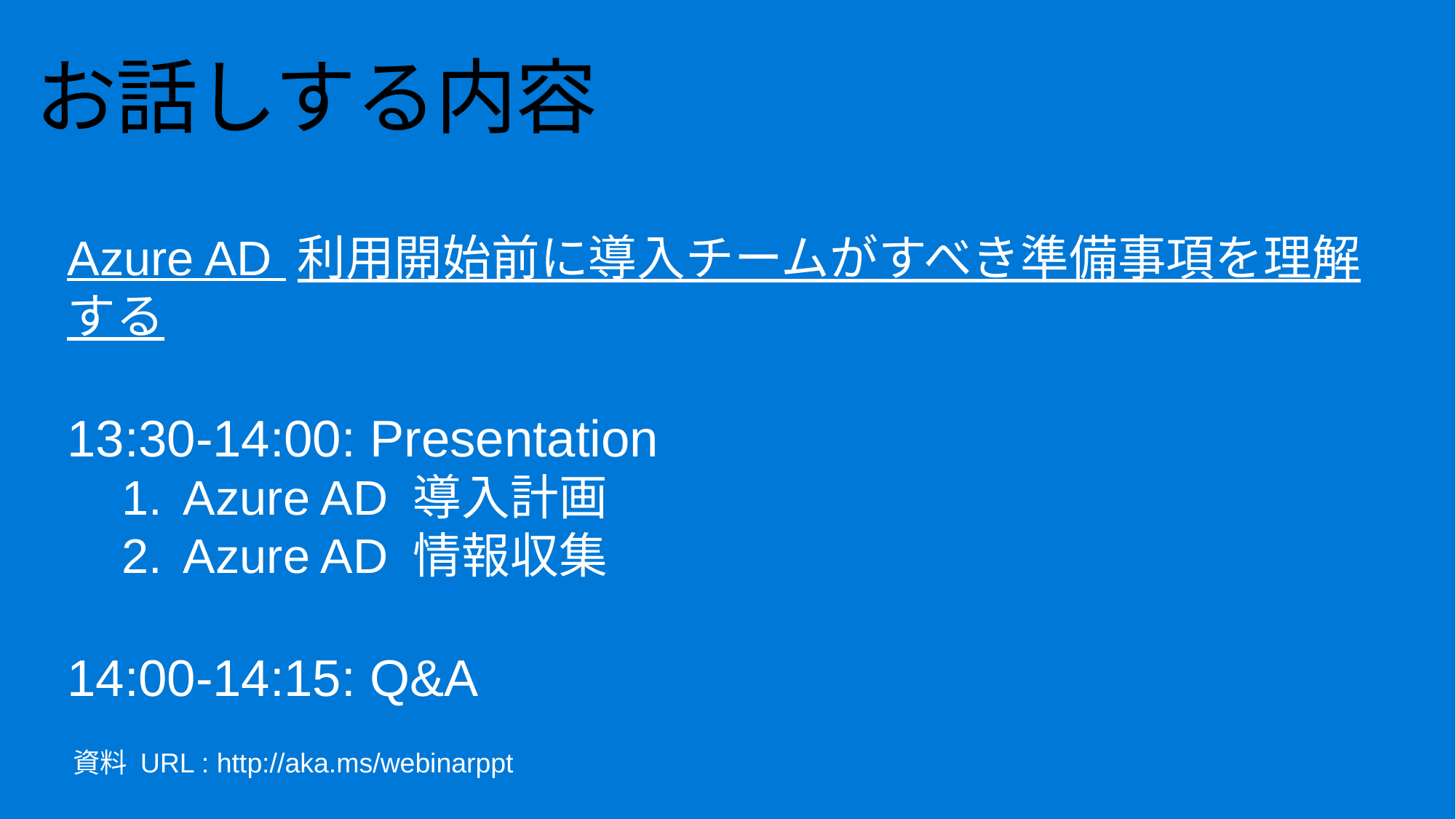

# お話しする内容
Azure AD 利用開始前に導入チームがすべき準備事項を理解する

13:30-14:00: Presentation
Azure AD 導入計画
Azure AD 情報収集

14:00-14:15: Q&A
資料 URL : http://aka.ms/webinarppt